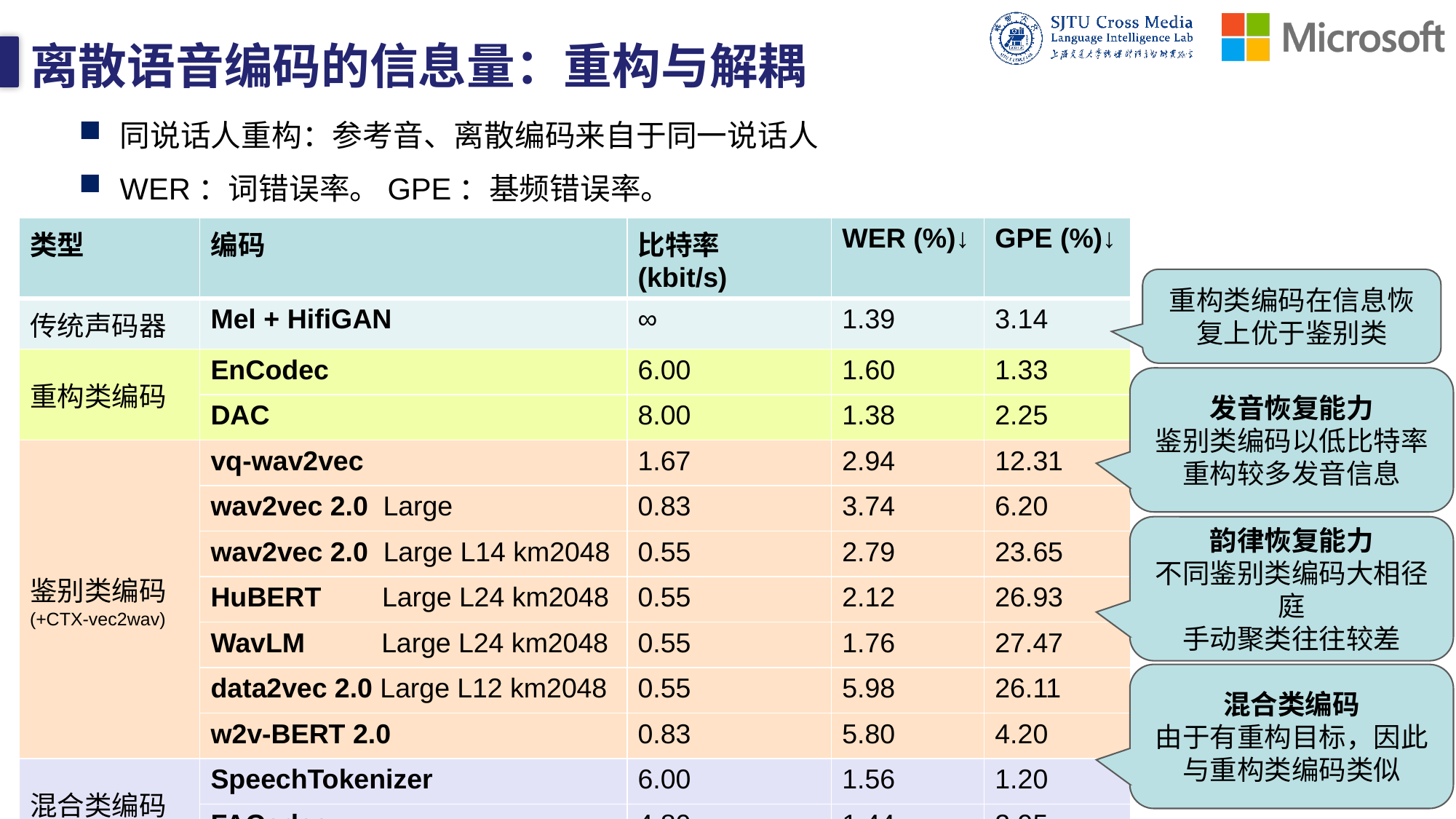

# 离散语音编码的信息量：重构与解耦
同说话人重构：参考音、离散编码来自于同一说话人
WER：词错误率。GPE：基频错误率。
| 类型 | 编码 | 比特率 (kbit/s) | WER (%)↓ | GPE (%)↓ |
| --- | --- | --- | --- | --- |
| 传统声码器 | Mel + HifiGAN | ∞ | 1.39 | 3.14 |
| 重构类编码 | EnCodec | 6.00 | 1.60 | 1.33 |
|  | DAC | 8.00 | 1.38 | 2.25 |
| 鉴别类编码 (+CTX-vec2wav) | vq-wav2vec | 1.67 | 2.94 | 12.31 |
|  | wav2vec 2.0 Large | 0.83 | 3.74 | 6.20 |
|  | wav2vec 2.0 Large L14 km2048 | 0.55 | 2.79 | 23.65 |
|  | HuBERT Large L24 km2048 | 0.55 | 2.12 | 26.93 |
|  | WavLM Large L24 km2048 | 0.55 | 1.76 | 27.47 |
|  | data2vec 2.0 Large L12 km2048 | 0.55 | 5.98 | 26.11 |
|  | w2v-BERT 2.0 | 0.83 | 5.80 | 4.20 |
| 混合类编码 | SpeechTokenizer | 6.00 | 1.56 | 1.20 |
|  | FACodec | 4.80 | 1.44 | 2.95 |
重构类编码在信息恢复上优于鉴别类
发音恢复能力
鉴别类编码以低比特率重构较多发音信息
韵律恢复能力
不同鉴别类编码大相径庭
手动聚类往往较差
混合类编码
由于有重构目标，因此与重构类编码类似
34